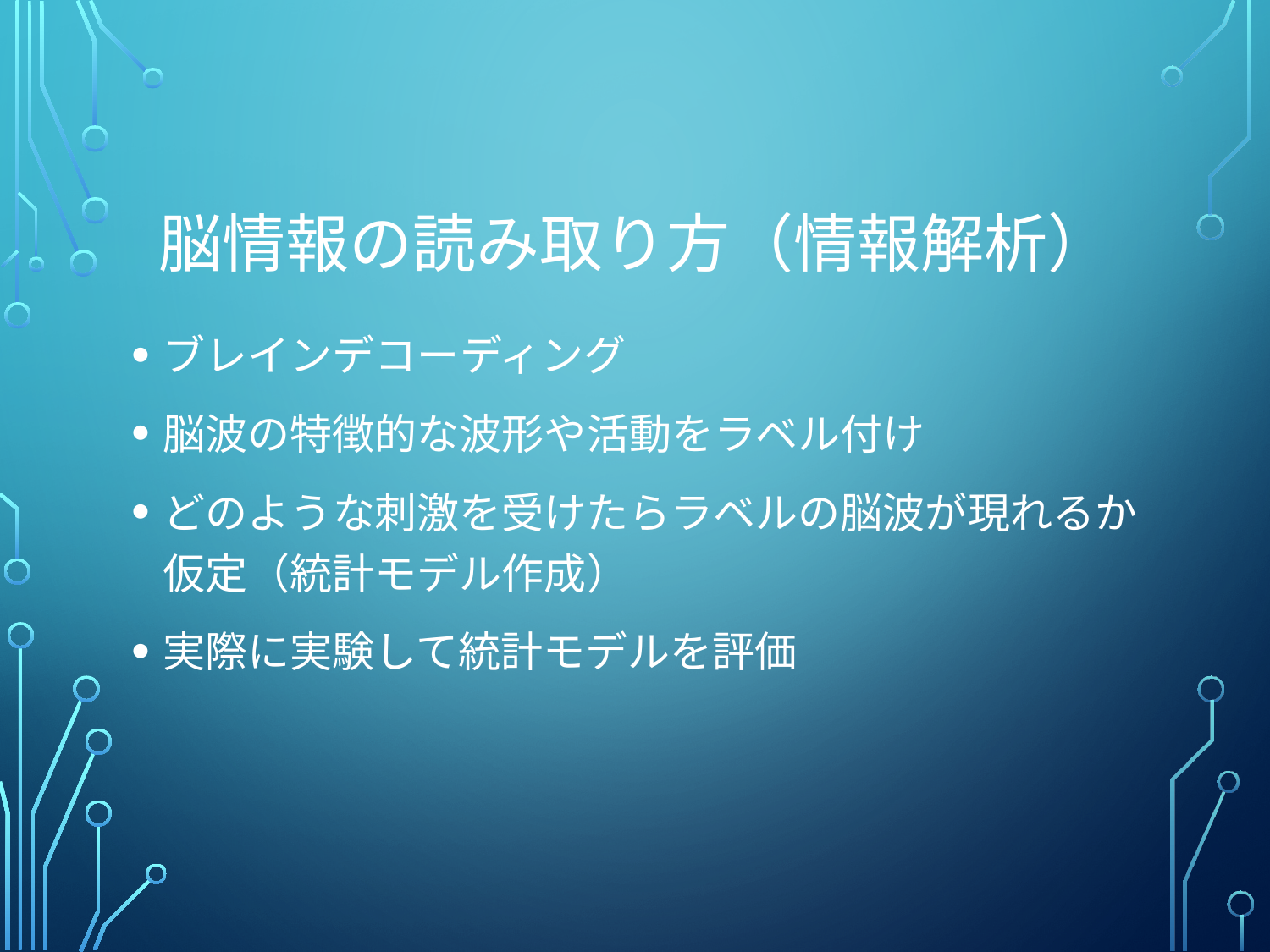

# 脳情報の読み取り方（情報解析）
ブレインデコーディング
脳波の特徴的な波形や活動をラベル付け
どのような刺激を受けたらラベルの脳波が現れるか仮定（統計モデル作成）
実際に実験して統計モデルを評価